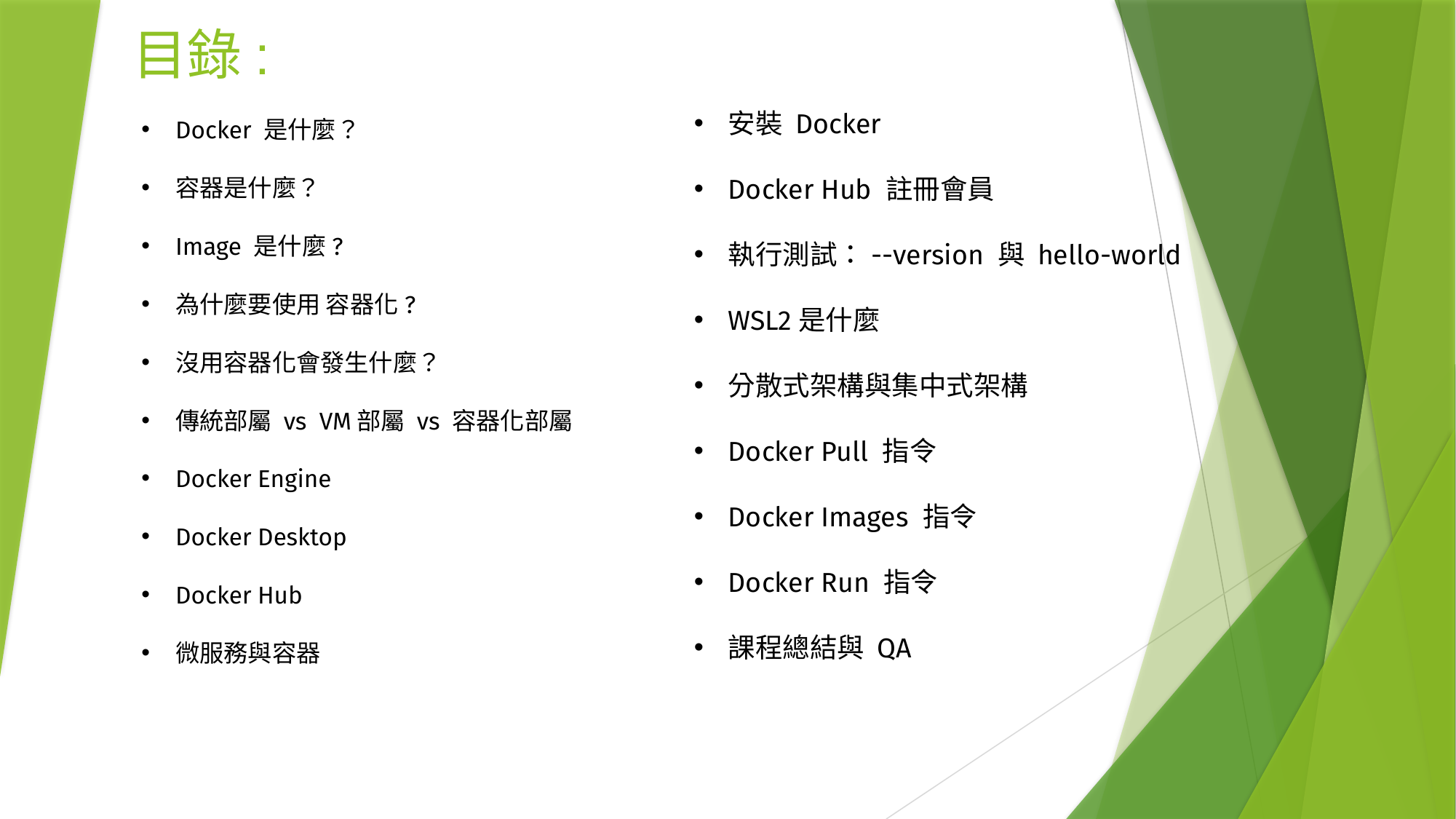

目錄:
安裝 Docker
Docker Hub 註冊會員
執行測試：--version 與 hello-world
WSL2是什麼

分散式架構與集中式架構

Docker Pull 指令

Docker Images 指令

Docker Run 指令

課程總結與 QA
Docker 是什麼？
容器是什麼？
Image 是什麼?
為什麼要使用 容器化?
沒用容器化會發生什麼？
傳統部屬 vs  VM部屬 vs 容器化部屬
Docker Engine
Docker Desktop
Docker Hub
微服務與容器

#